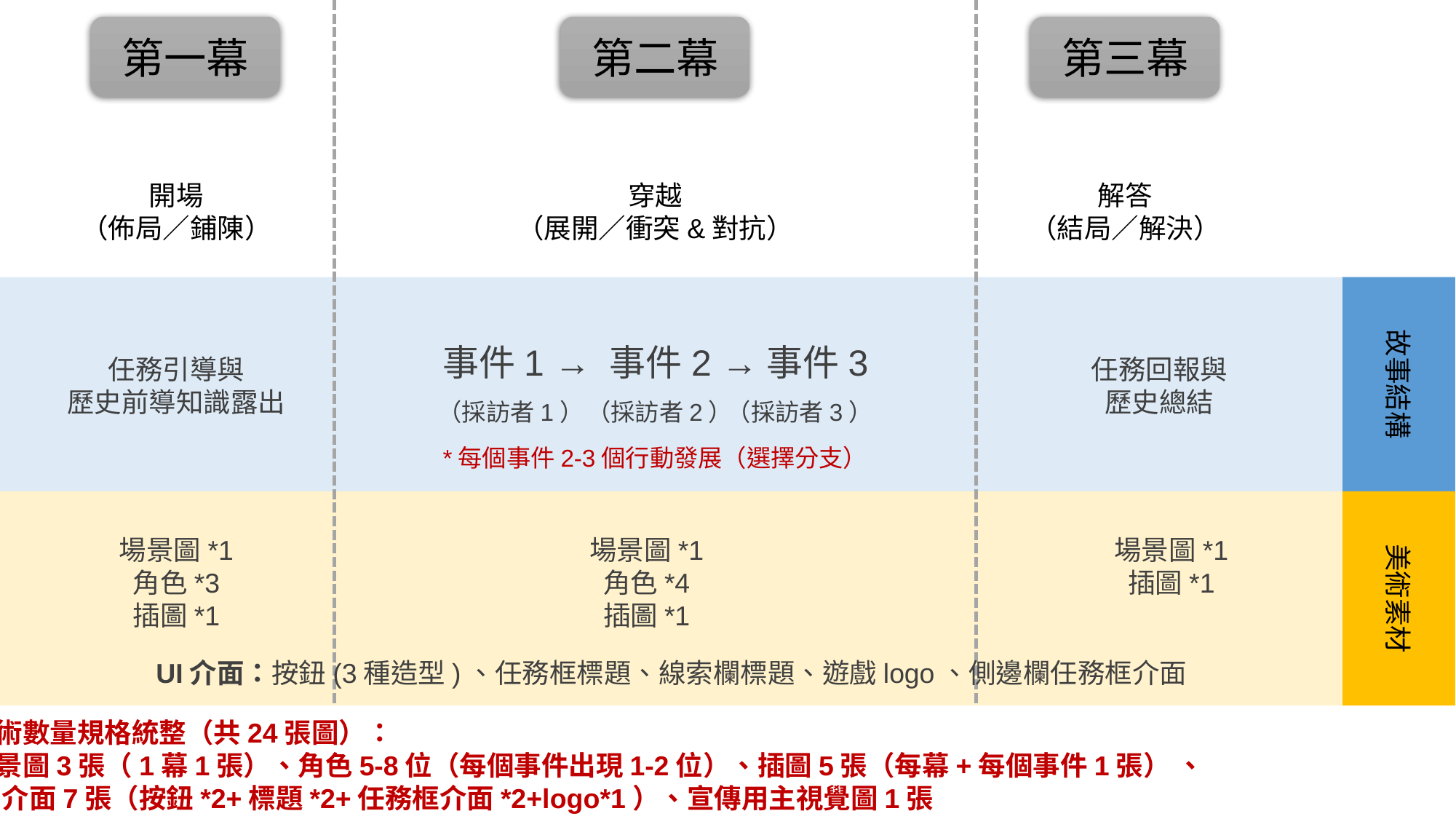

第一幕
第二幕
第三幕
開場
（佈局／鋪陳）
穿越
（展開／衝突&對抗）
解答
（結局／解決）

故事結構
事件1 → 事件2 →事件3
任務引導與
歷史前導知識露出
任務回報與
歷史總結
（採訪者1）
（採訪者2）
（採訪者3）
*每個事件2-3個行動發展（選擇分支）

美術素材
場景圖*1
角色*3
插圖*1
場景圖*1
角色*4
插圖*1
場景圖*1
插圖*1
UI介面：按鈕(3種造型)、任務框標題、線索欄標題、遊戲logo、側邊欄任務框介面
美術數量規格統整（共24張圖）：
場景圖3張（1幕1張）、角色5-8位（每個事件出現1-2位）、插圖5張（每幕+每個事件1張） 、
UI介面7張（按鈕*2+標題*2+任務框介面*2+logo*1）、宣傳用主視覺圖1張